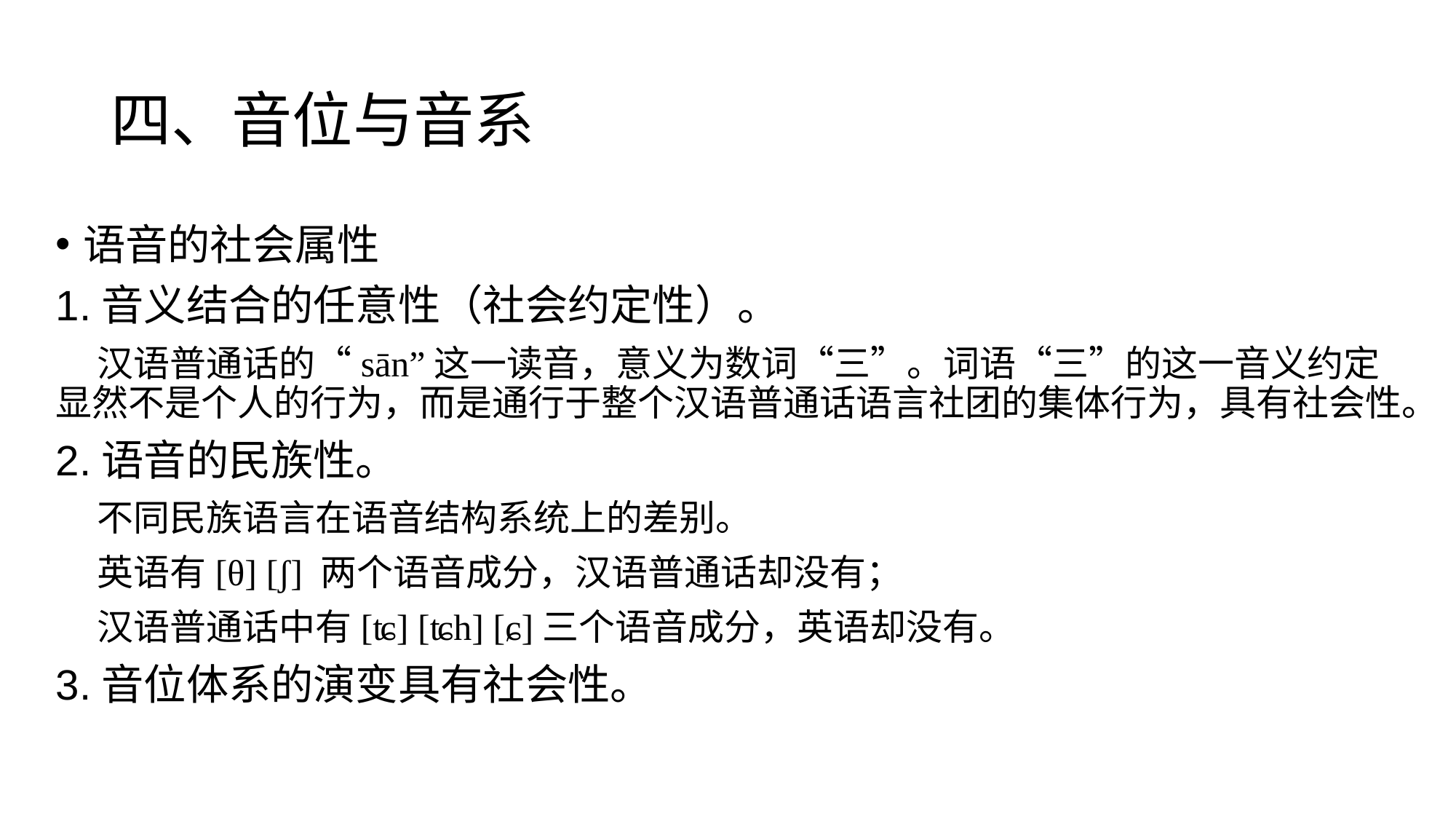

# 四、音位与音系
语音的社会属性
1.音义结合的任意性（社会约定性）。
    汉语普通话的“sān”这一读音，意义为数词“三”。词语“三”的这一音义约定显然不是个人的行为，而是通行于整个汉语普通话语言社团的集体行为，具有社会性。
2.语音的民族性。
    不同民族语言在语音结构系统上的差别。
    英语有[θ] [ʃ] 两个语音成分，汉语普通话却没有；
    汉语普通话中有[ʨ] [ʨh] [ɕ]三个语音成分，英语却没有。
3.音位体系的演变具有社会性。